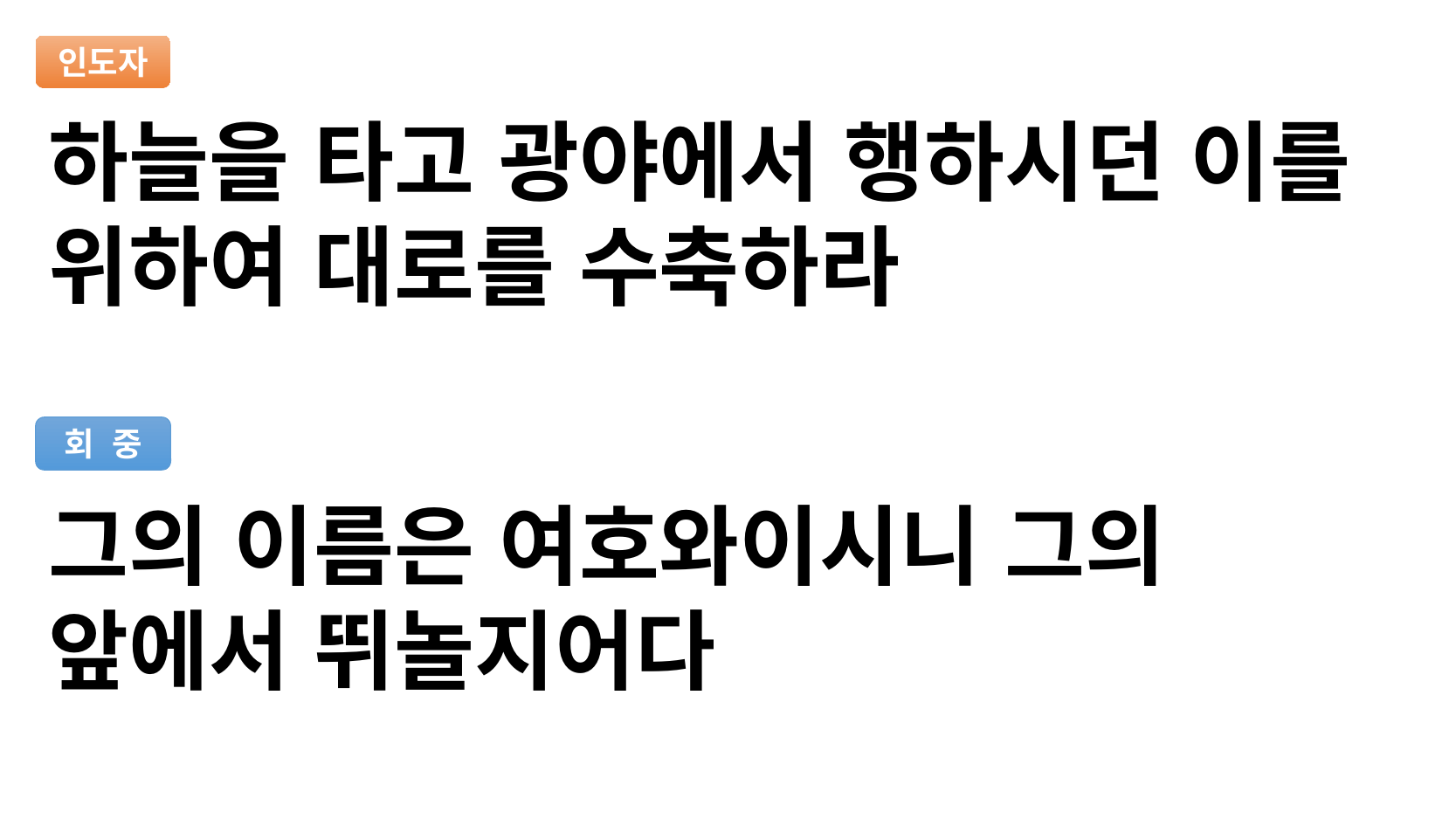

하늘을 타고 광야에서 행하시던 이를 위하여 대로를 수축하라
그의 이름은 여호와이시니 그의 앞에서 뛰놀지어다